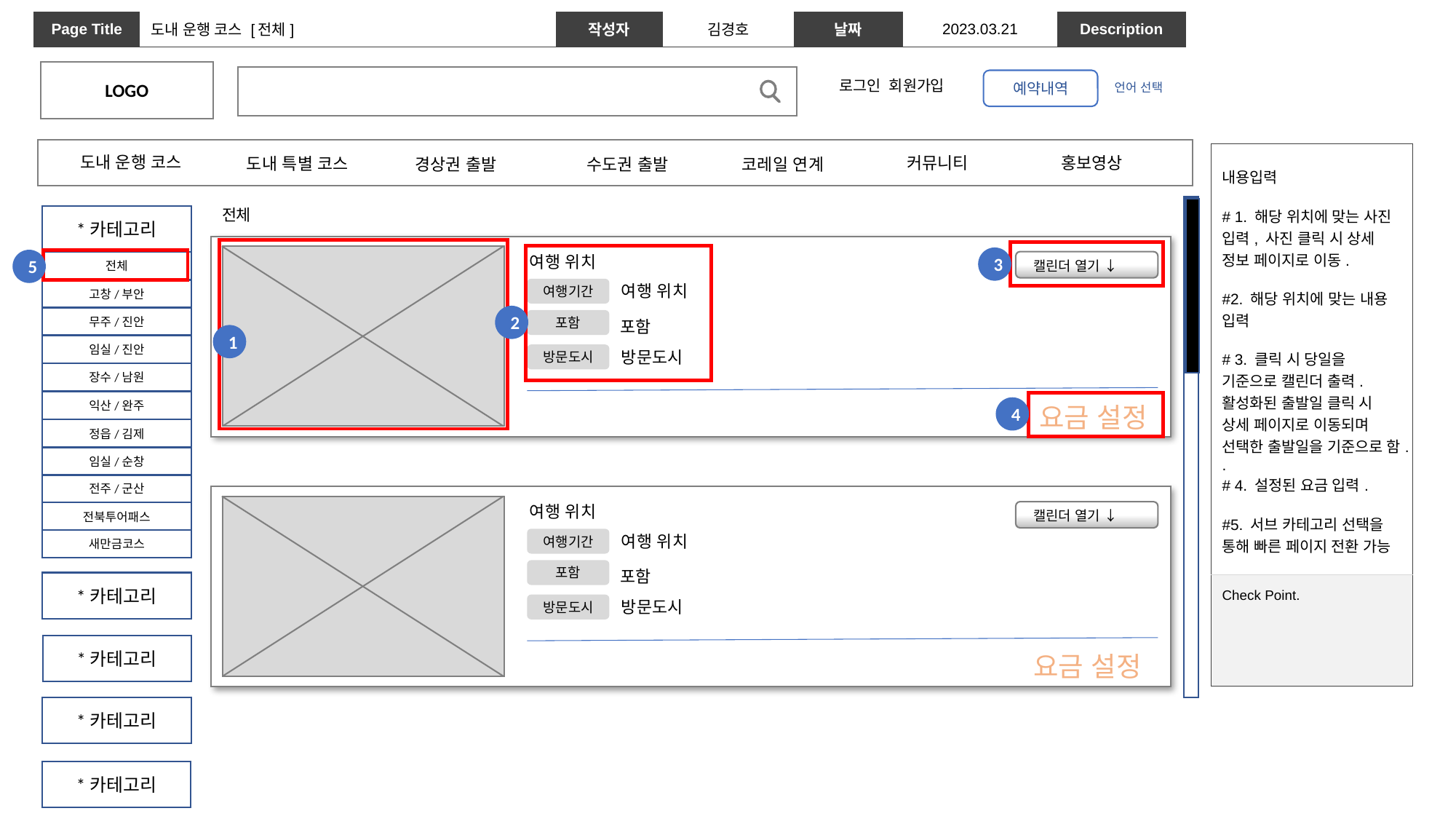

| Page Title | 도내 운행 코스 [전체] | 작성자 | 김경호 | 날짜 | 2023.03.21 | Description |  |
| --- | --- | --- | --- | --- | --- | --- | --- |
LOGO

예약내역
로그인  회원가입
언어 선택

도내 운행 코스
커뮤니티
홍보영상
도내 특별 코스
수도권 출발
코레일 연계
경상권 출발
| 내용입력 # 1. 해당 위치에 맞는 사진 입력, 사진 클릭 시 상세 정보 페이지로 이동. #2. 해당 위치에 맞는 내용 입력 # 3. 클릭 시 당일을 기준으로 캘린더 출력. 활성화된 출발일 클릭 시 상세 페이지로 이동되며 선택한 출발일을 기준으로 함. . # 4. 설정된 요금 입력. #5. 서브 카테고리 선택을 통해 빠른 페이지 전환 가능 |
| --- |
| Check Point. |
전체

*카테고리

여행 위치

3
5

캘린더 열기 ↓
전체
고창/부안
무주/진안
임실/진안
장수/남원
익산/완주
정읍/김제
임실/순창
전주/군산
전북투어패스
새만금코스
여행 위치
여행기간
2
포함
포함
1
방문도시
방문도시

요금 설정
4

여행 위치

캘린더 열기 ↓
여행 위치
여행기간
포함
포함
방문도시
방문도시
요금 설정
*카테고리
*카테고리
*카테고리
*카테고리